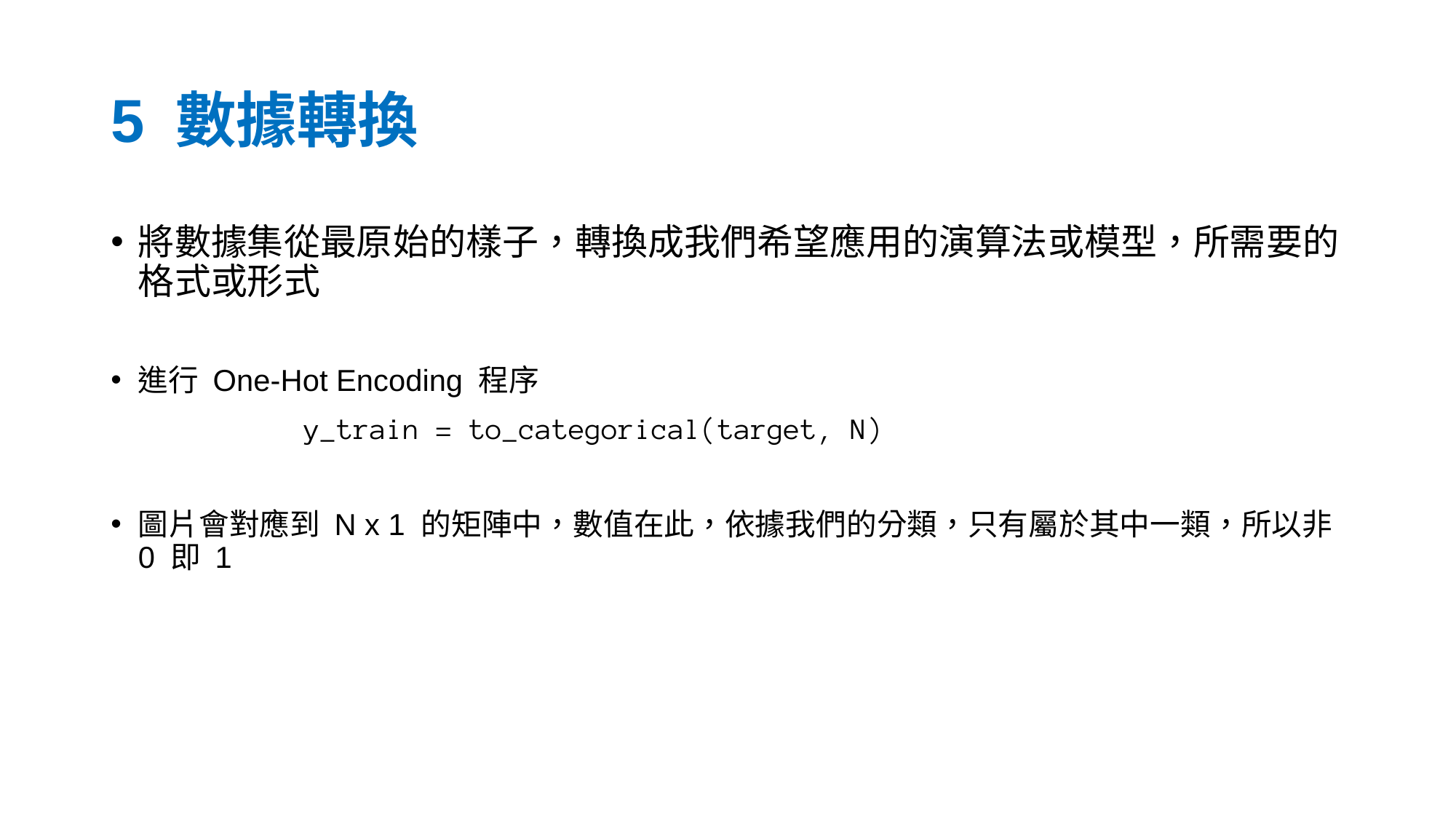

# 5 數據轉換
將數據集從最原始的樣子，轉換成我們希望應用的演算法或模型，所需要的格式或形式

進行 One-Hot Encoding 程序
y_train = to_categorical(target, N)

圖片會對應到 N x 1 的矩陣中，數值在此，依據我們的分類，只有屬於其中一類，所以非 0 即 1